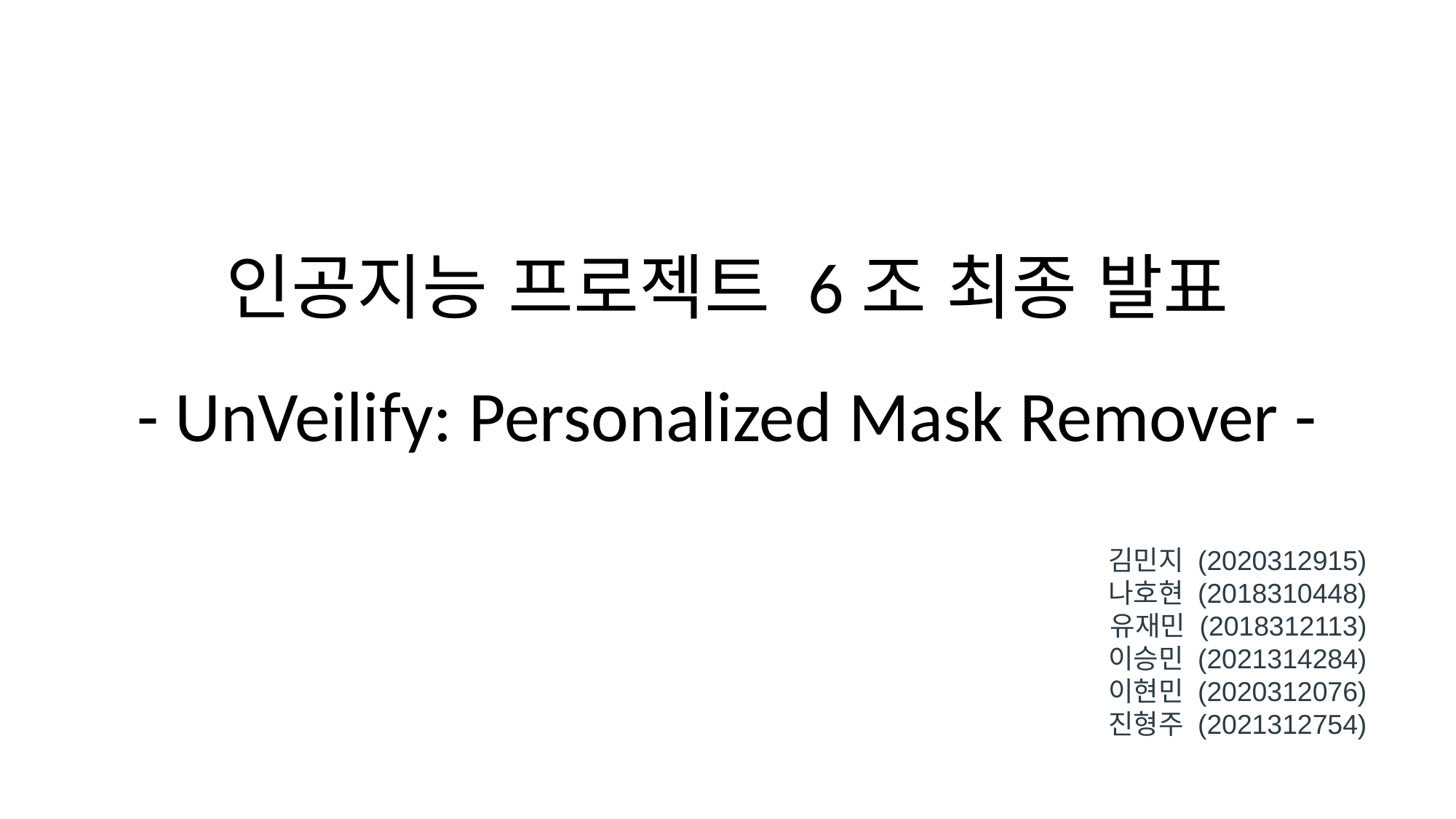

# 인공지능 프로젝트 6조 최종 발표 - UnVeilify: Personalized Mask Remover -
김민지 (2020312915)
나호현 (2018310448)
유재민 (2018312113)
이승민 (2021314284)
이현민 (2020312076)
진형주 (2021312754)